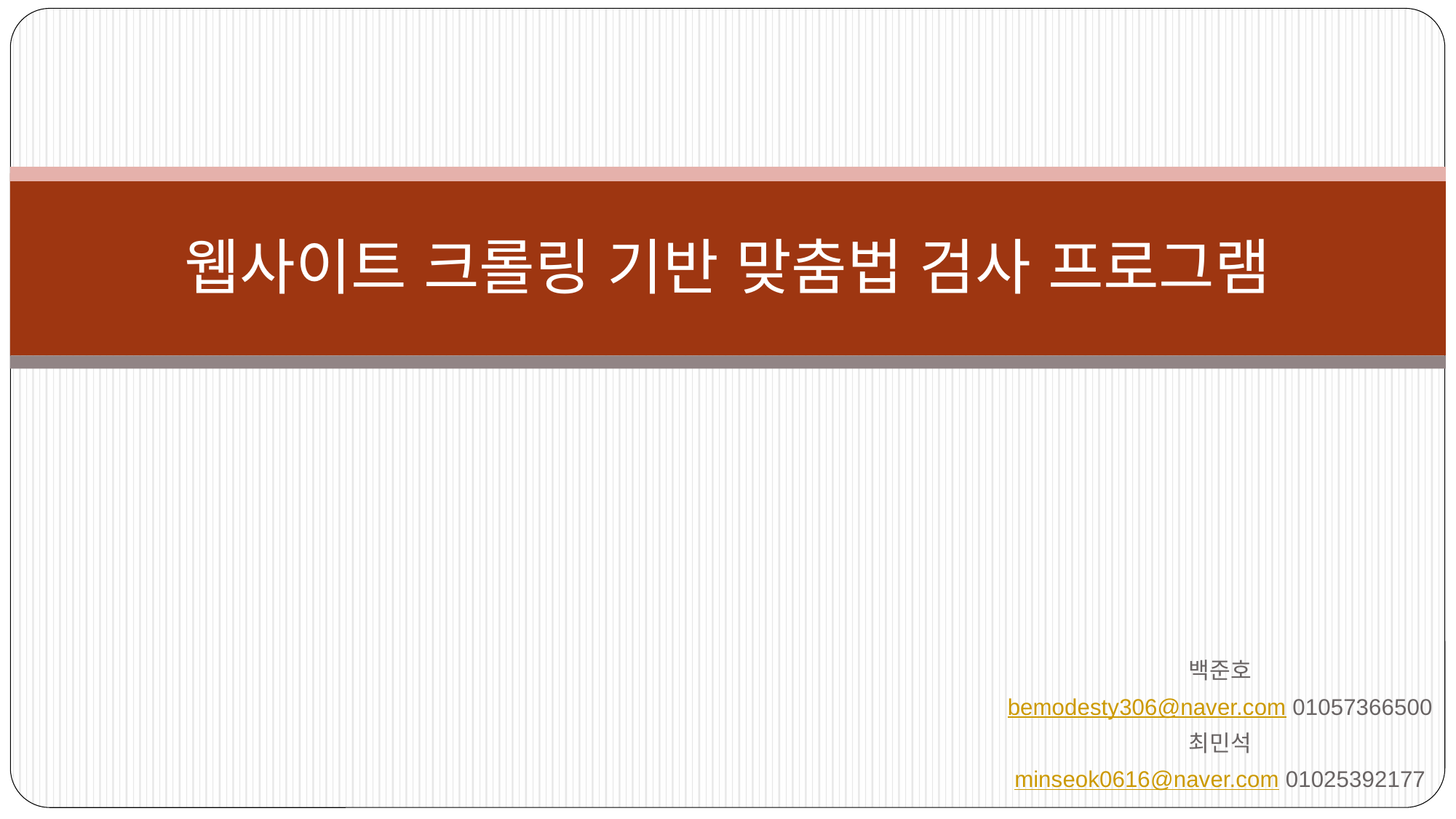

# 웹사이트 크롤링 기반 맞춤법 검사 프로그램
백준호
bemodesty306@naver.com 01057366500
최민석
minseok0616@naver.com 01025392177